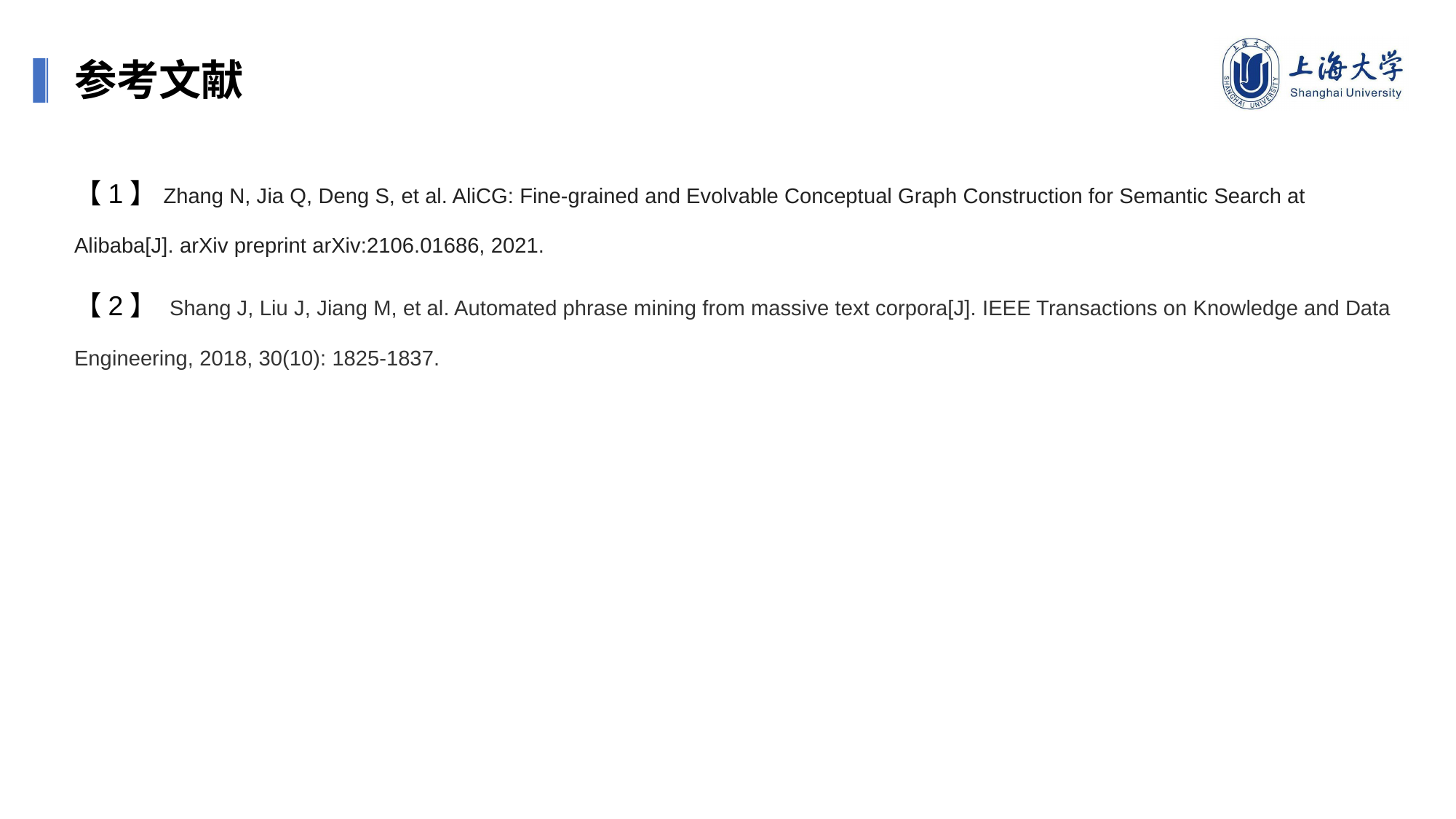

参考文献
【1】Zhang N, Jia Q, Deng S, et al. AliCG: Fine-grained and Evolvable Conceptual Graph Construction for Semantic Search at Alibaba[J]. arXiv preprint arXiv:2106.01686, 2021.
【2】 Shang J, Liu J, Jiang M, et al. Automated phrase mining from massive text corpora[J]. IEEE Transactions on Knowledge and Data Engineering, 2018, 30(10): 1825-1837.